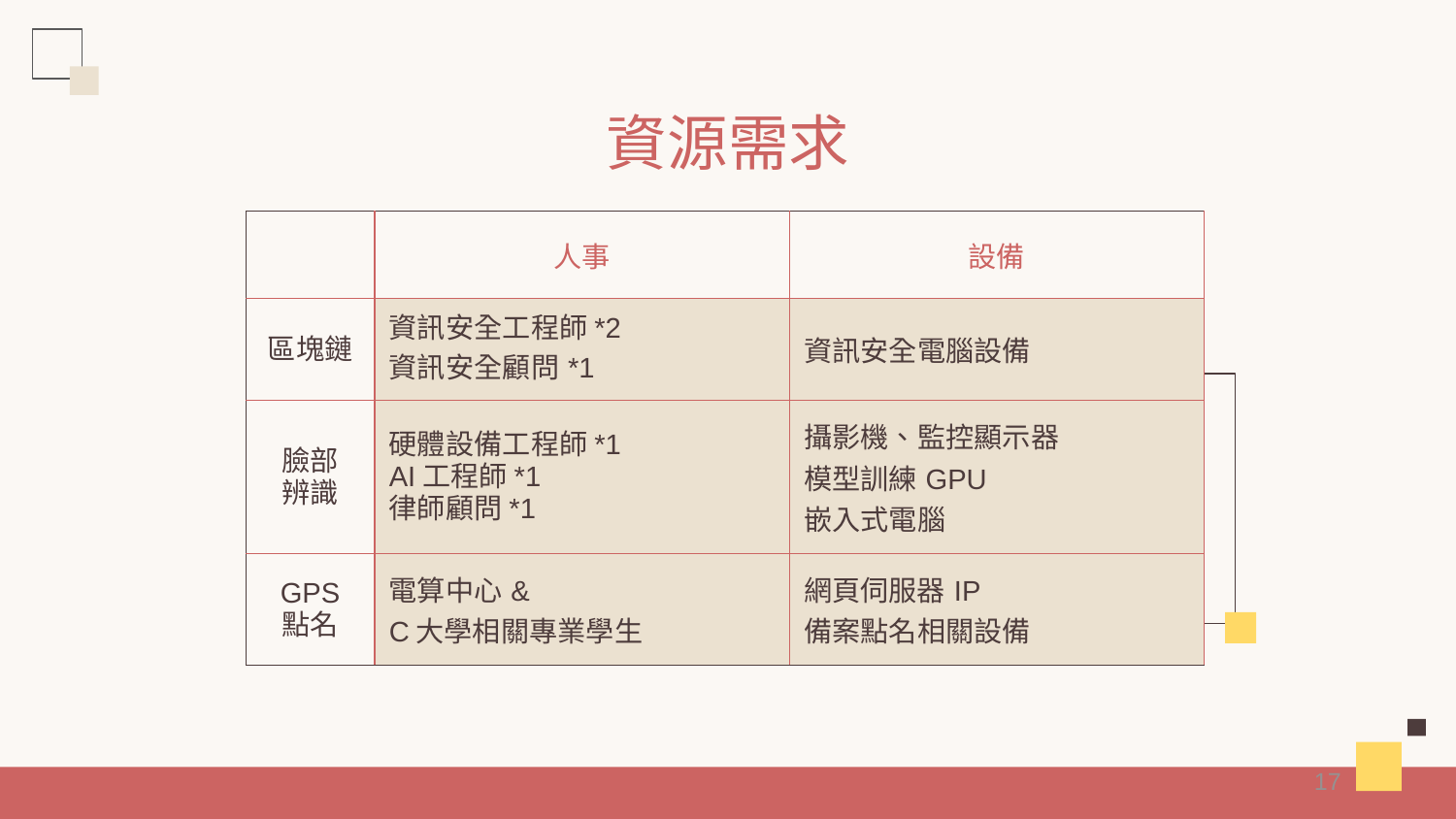

# 資源需求
|  | 人事 | 設備 |
| --- | --- | --- |
| 區塊鏈 | 資訊安全工程師\*2 資訊安全顧問\*1 | 資訊安全電腦設備 |
| 臉部 辨識 | 硬體設備工程師\*1 AI工程師\*1 律師顧問\*1 | 攝影機、監控顯示器 模型訓練GPU 嵌入式電腦 |
| GPS 點名 | 電算中心& C大學相關專業學生 | 網頁伺服器IP 備案點名相關設備 |

17